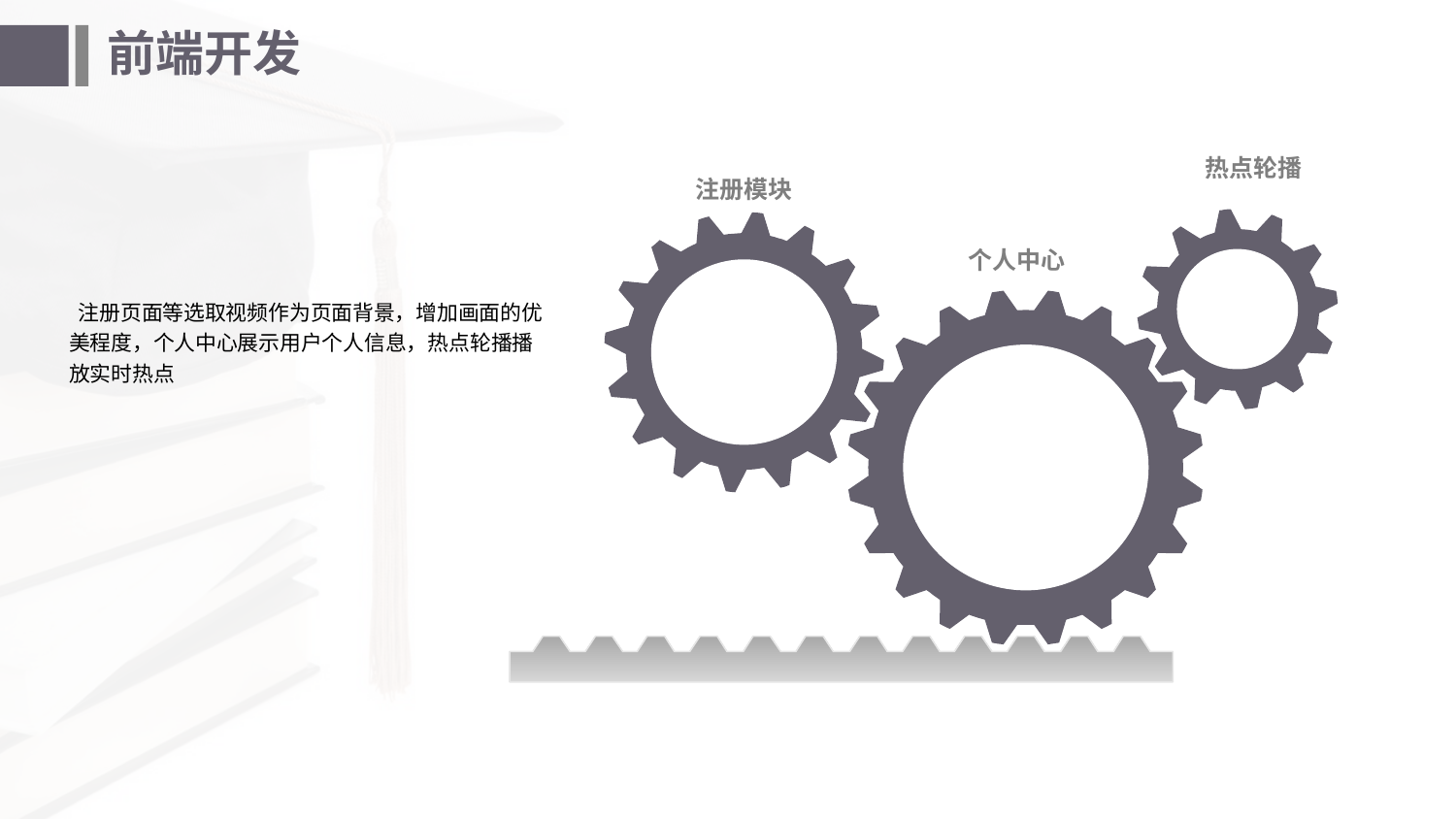

# 前端开发
热点轮播
注册模块

个人中心

 注册页面等选取视频作为页面背景，增加画面的优美程度，个人中心展示用户个人信息，热点轮播播放实时热点